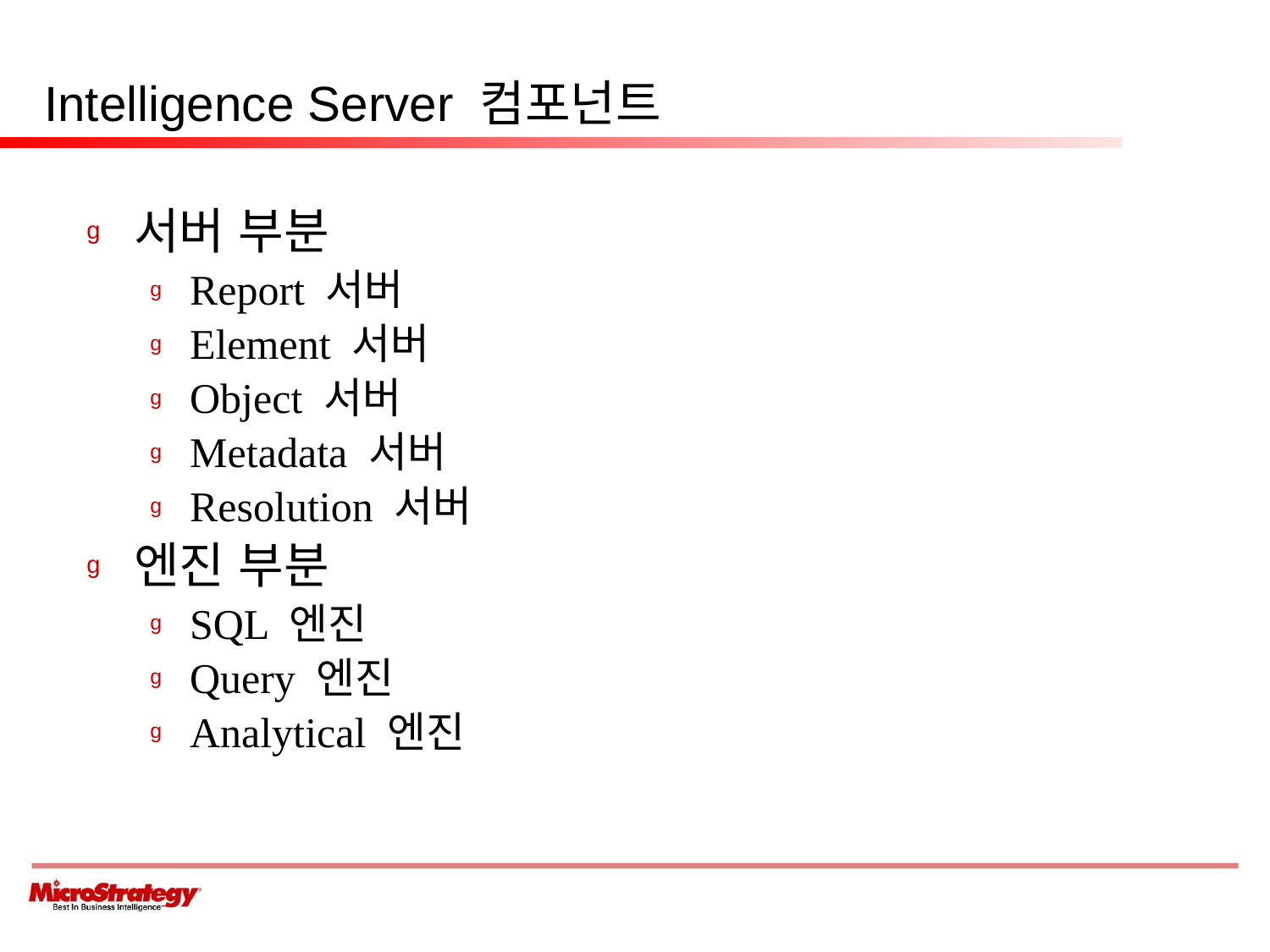

# Intelligence Server 컴포넌트
서버 부분
Report 서버
Element 서버
Object 서버
Metadata 서버
Resolution 서버
엔진 부분
SQL 엔진
Query 엔진
Analytical 엔진